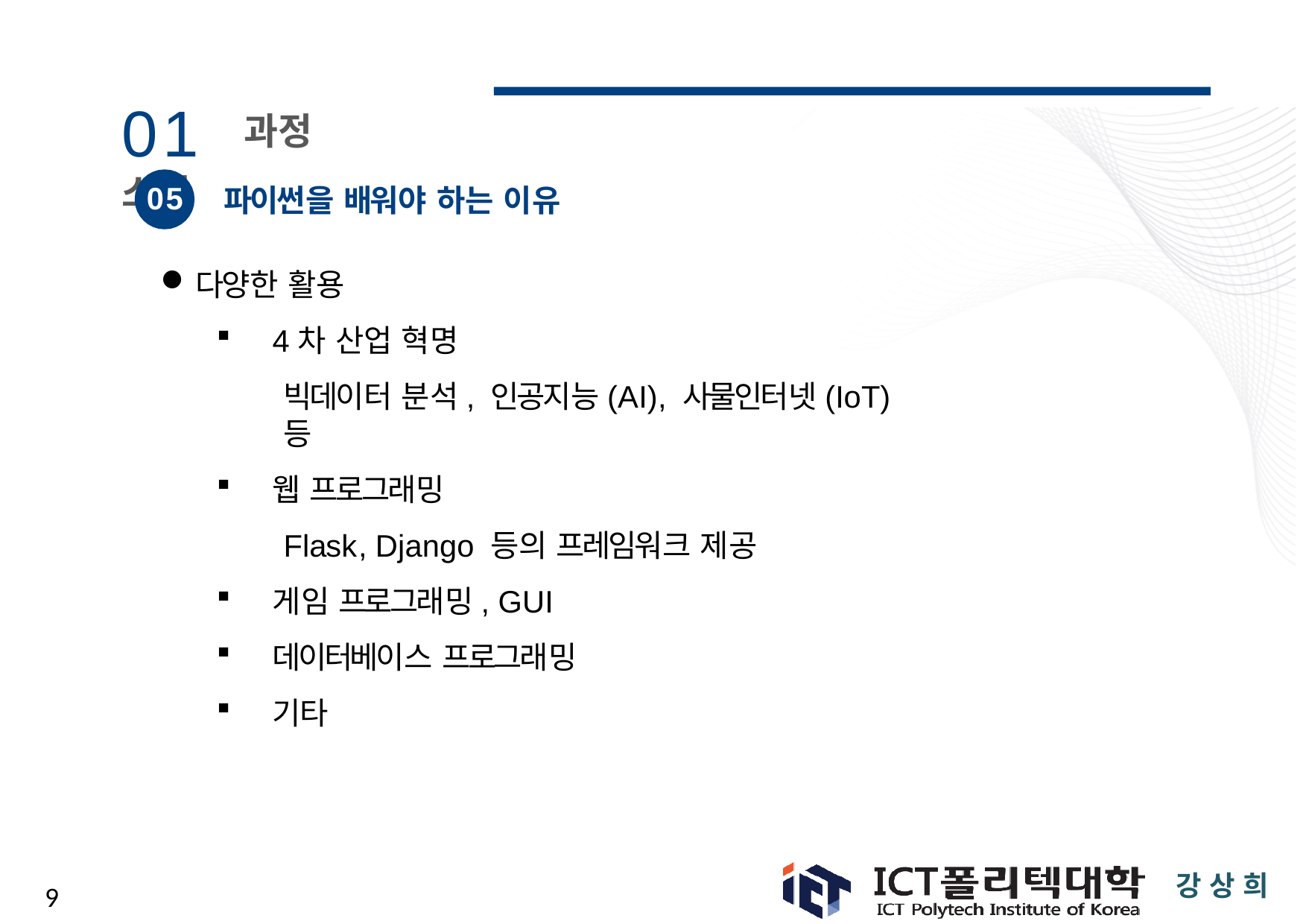

# 01 과정 소개

05
파이썬을 배워야 하는 이유
다양한 활용
4차 산업 혁명
빅데이터 분석, 인공지능(AI), 사물인터넷(IoT) 등
웹 프로그래밍
Flask, Django 등의 프레임워크 제공
게임 프로그래밍, GUI
데이터베이스 프로그래밍
기타